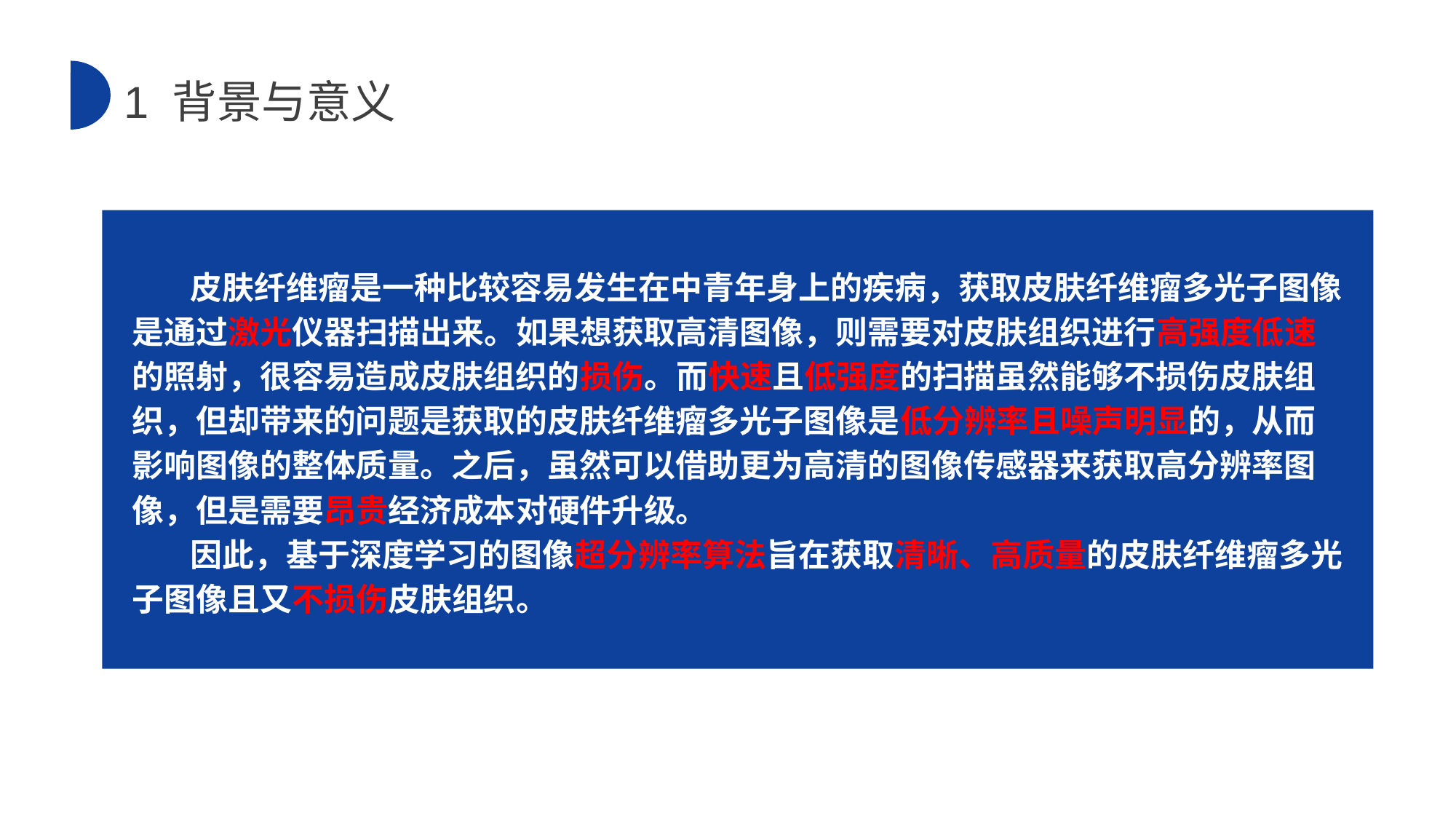

1 背景与意义

       皮肤纤维瘤是一种比较容易发生在中青年身上的疾病，获取皮肤纤维瘤多光子图像是通过激光仪器扫描出来。如果想获取高清图像，则需要对皮肤组织进行高强度低速的照射，很容易造成皮肤组织的损伤。而快速且低强度的扫描虽然能够不损伤皮肤组织，但却带来的问题是获取的皮肤纤维瘤多光子图像是低分辨率且噪声明显的，从而影响图像的整体质量。之后，虽然可以借助更为高清的图像传感器来获取高分辨率图像，但是需要昂贵经济成本对硬件升级。
       因此，基于深度学习的图像超分辨率算法旨在获取清晰、高质量的皮肤纤维瘤多光子图像且又不损伤皮肤组织。